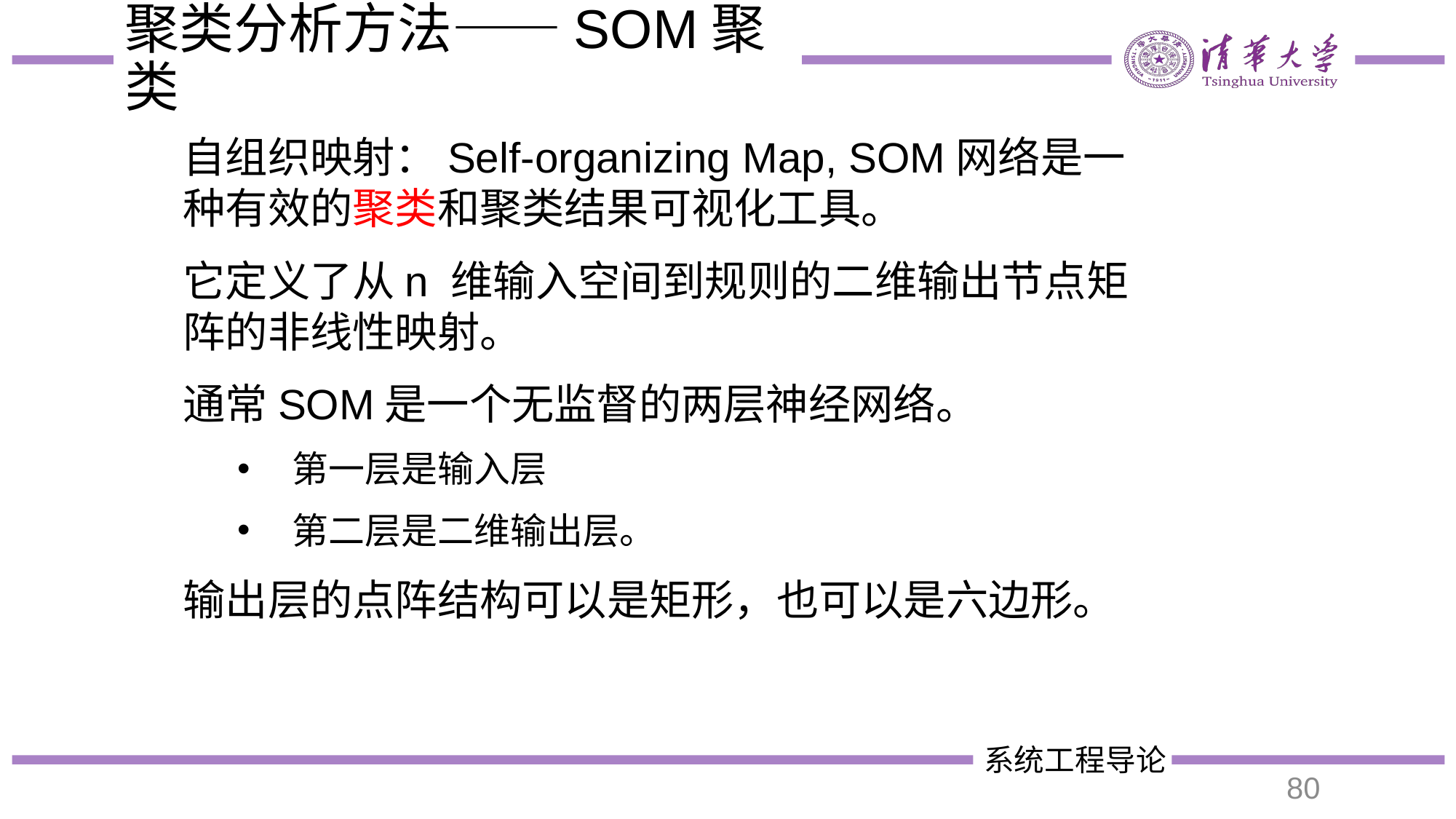

# 聚类分析方法——SOM聚类
自组织映射：Self-organizing Map, SOM网络是一种有效的聚类和聚类结果可视化工具。
它定义了从n 维输入空间到规则的二维输出节点矩阵的非线性映射。
通常SOM是一个无监督的两层神经网络。
第一层是输入层
第二层是二维输出层。
输出层的点阵结构可以是矩形，也可以是六边形。
80